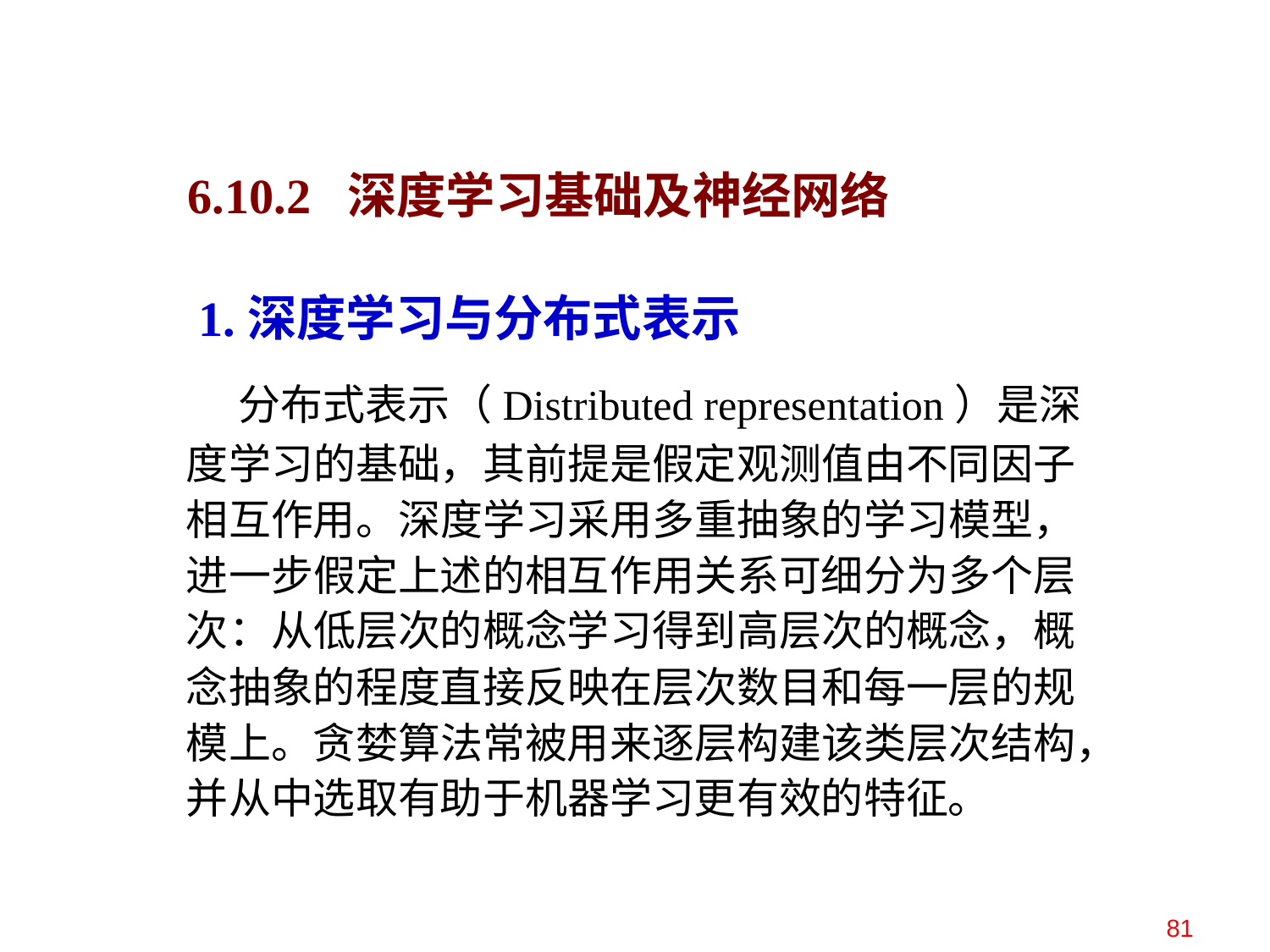

6.10.2  深度学习基础及神经网络
 1.深度学习与分布式表示
   分布式表示（Distributed representation）是深度学习的基础，其前提是假定观测值由不同因子相互作用。深度学习采用多重抽象的学习模型，进一步假定上述的相互作用关系可细分为多个层次：从低层次的概念学习得到高层次的概念，概念抽象的程度直接反映在层次数目和每一层的规模上。贪婪算法常被用来逐层构建该类层次结构，并从中选取有助于机器学习更有效的特征。
81